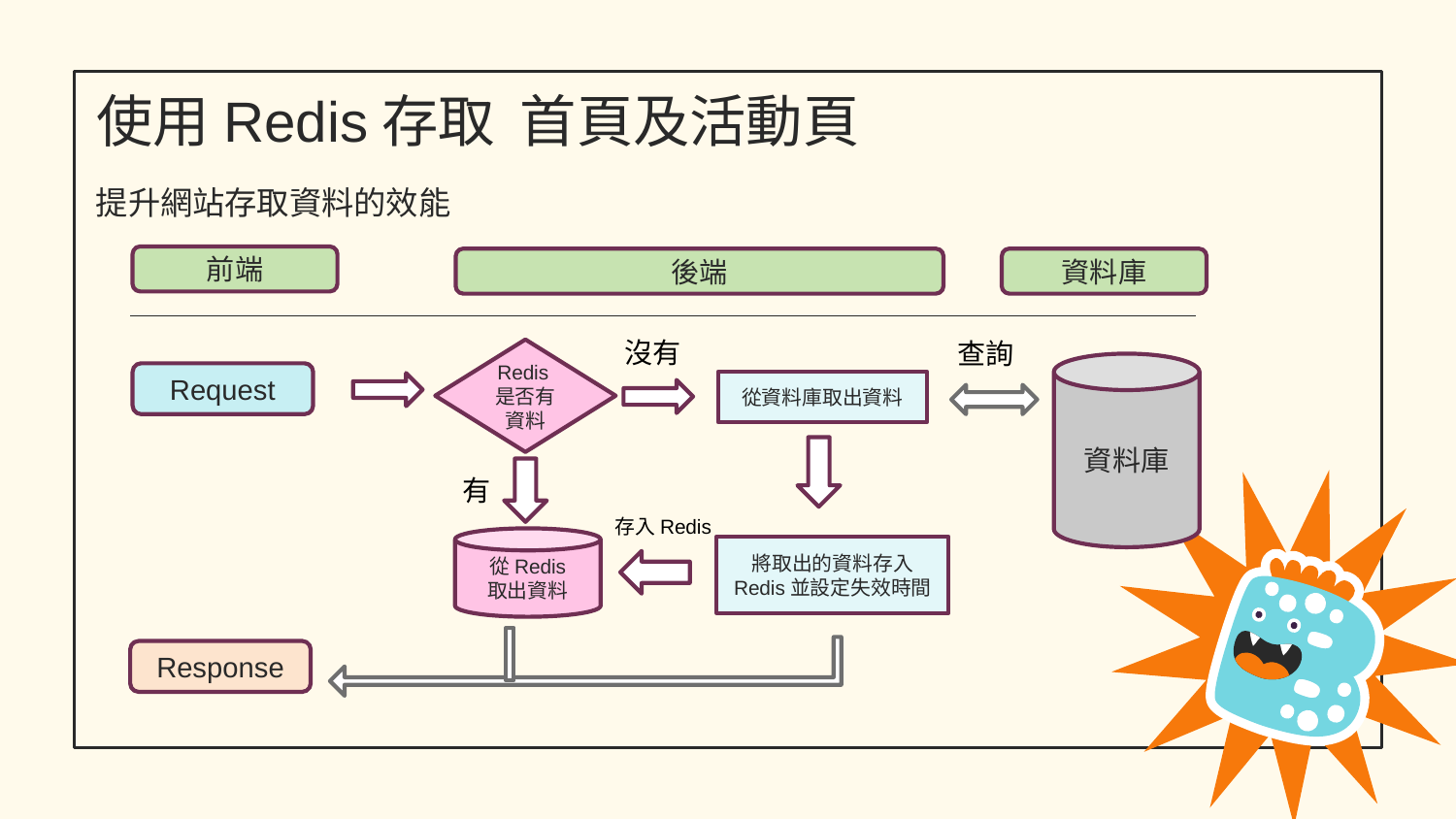

# 使用Redis存取  首頁及活動頁 提升網站存取資料的效能
前端
後端
資料庫
沒有
查詢
Redis是否有資料
資料庫
Request
從資料庫取出資料

有

存入Redis
從Redis
取出資料
將取出的資料存入
Redis並設定失效時間

Response